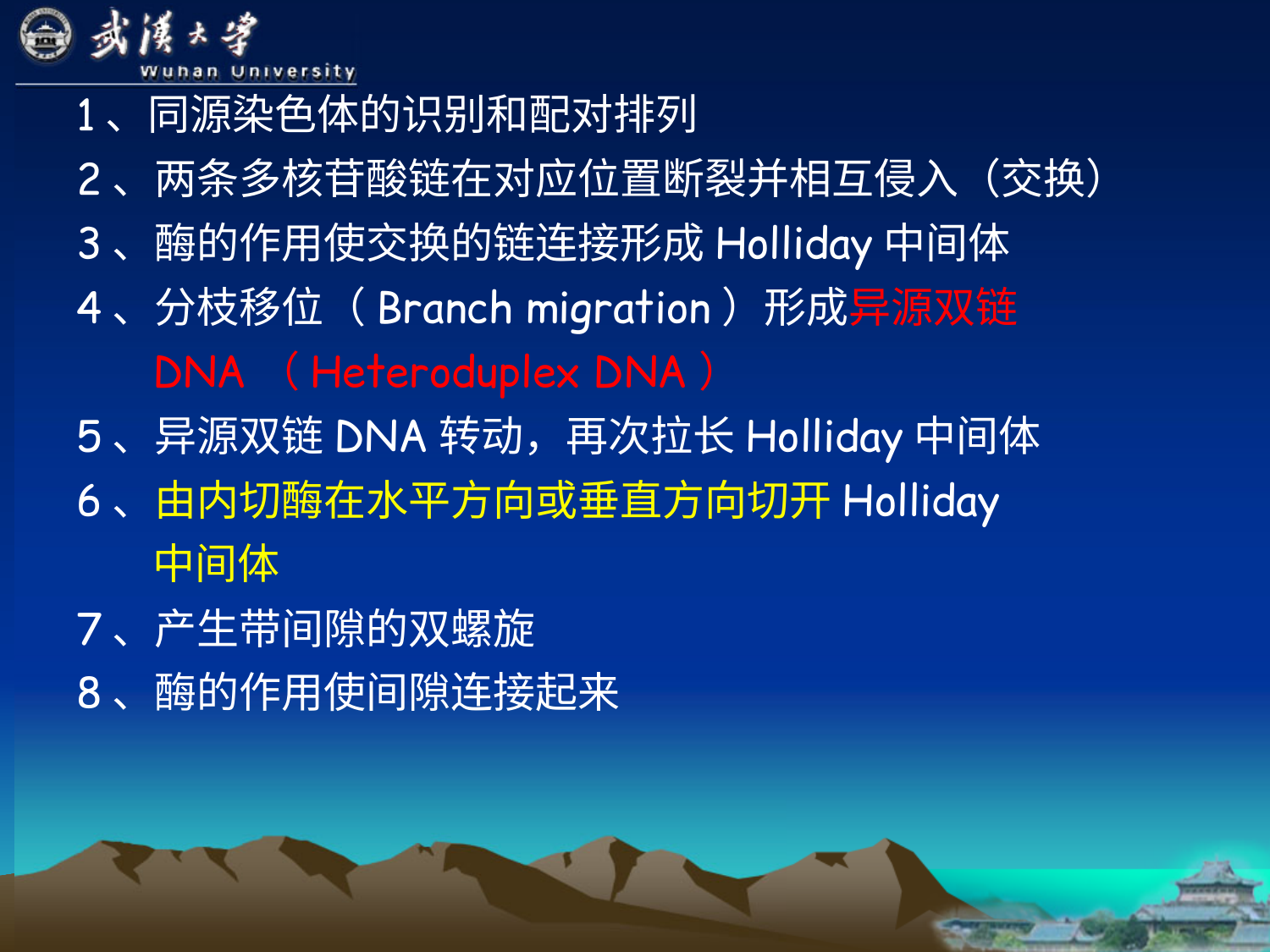

1、同源染色体的识别和配对排列
2、两条多核苷酸链在对应位置断裂并相互侵入（交换）
3、酶的作用使交换的链连接形成Holliday中间体
4、分枝移位（Branch migration）形成异源双链
      DNA（Heteroduplex DNA）
5、异源双链DNA转动，再次拉长Holliday中间体
6、由内切酶在水平方向或垂直方向切开Holliday
       中间体
7、产生带间隙的双螺旋
8、酶的作用使间隙连接起来